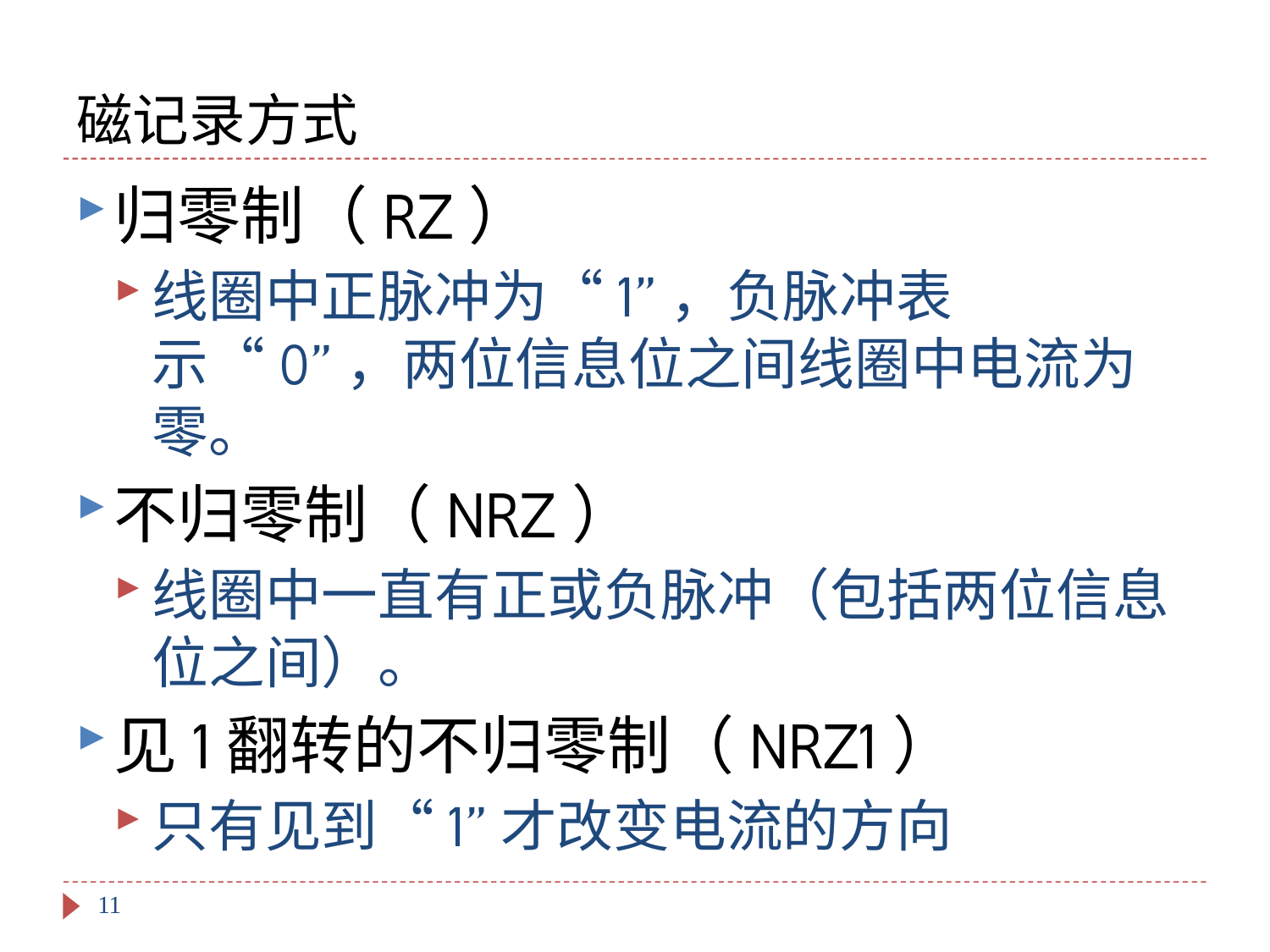

# 磁记录方式
归零制（RZ）
线圈中正脉冲为“1”，负脉冲表示“0”，两位信息位之间线圈中电流为零。
不归零制（NRZ）
线圈中一直有正或负脉冲（包括两位信息位之间）。
见1翻转的不归零制（NRZ1）
只有见到“1”才改变电流的方向

11